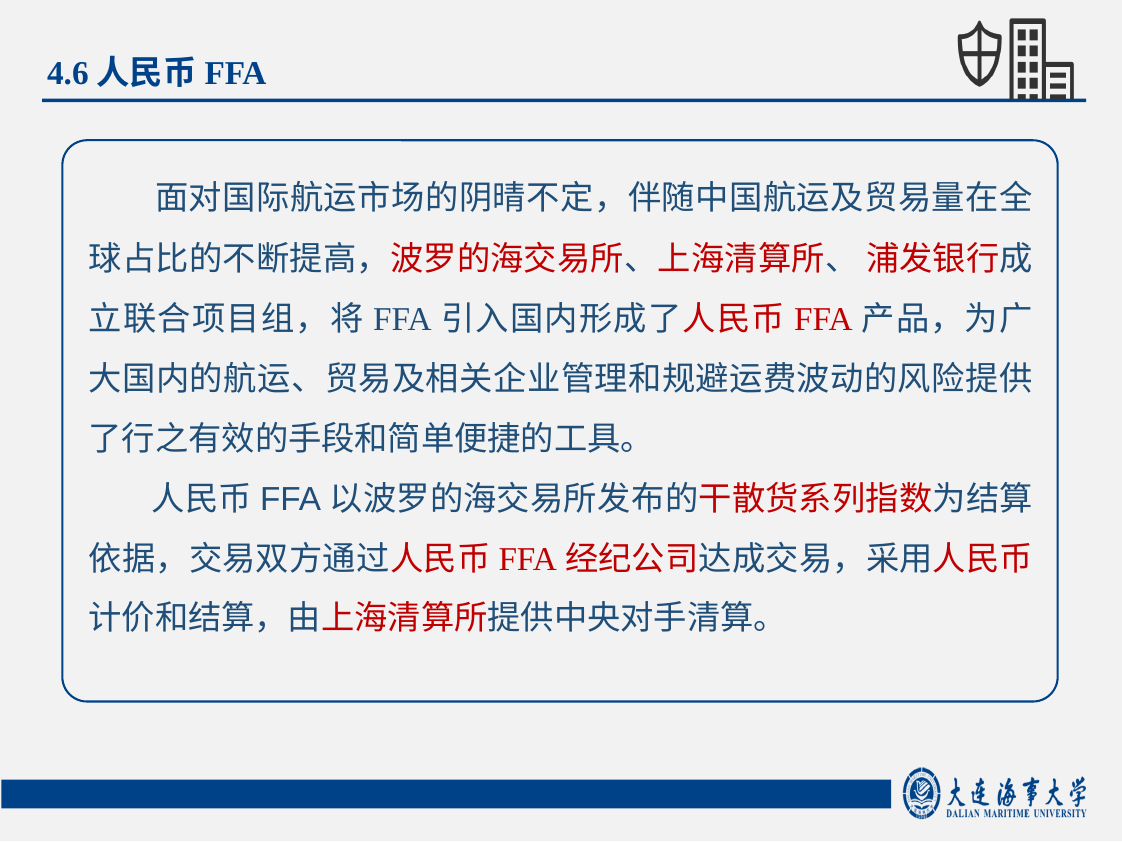

4.6人民币FFA

       面对国际航运市场的阴晴不定，伴随中国航运及贸易量在全球占比的不断提高，波罗的海交易所、上海清算所、 浦发银行成立联合项目组，将FFA引入国内形成了人民币FFA产品，为广大国内的航运、贸易及相关企业管理和规避运费波动的风险提供了行之有效的手段和简单便捷的工具。
       人民币FFA以波罗的海交易所发布的干散货系列指数为结算依据，交易双方通过人民币FFA经纪公司达成交易，采用人民币计价和结算，由上海清算所提供中央对手清算。